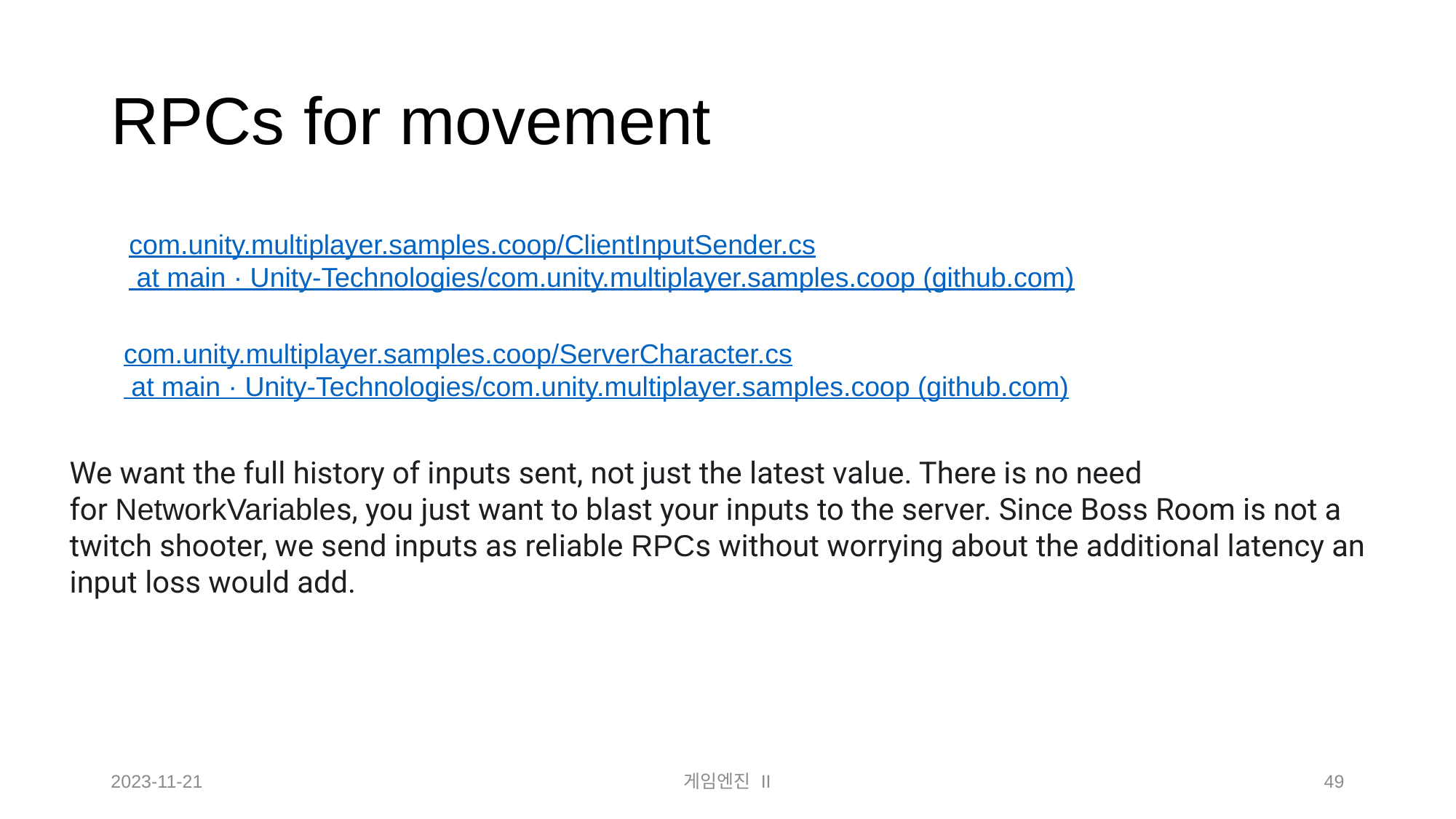

# RPCs for movement
com.unity.multiplayer.samples.coop/ClientInputSender.cs at main · Unity-Technologies/com.unity.multiplayer.samples.coop (github.com)
com.unity.multiplayer.samples.coop/ServerCharacter.cs at main · Unity-Technologies/com.unity.multiplayer.samples.coop (github.com)
We want the full history of inputs sent, not just the latest value. There is no need for NetworkVariables, you just want to blast your inputs to the server. Since Boss Room is not a twitch shooter, we send inputs as reliable RPCs without worrying about the additional latency an input loss would add.
2023-11-21
게임엔진 II
49